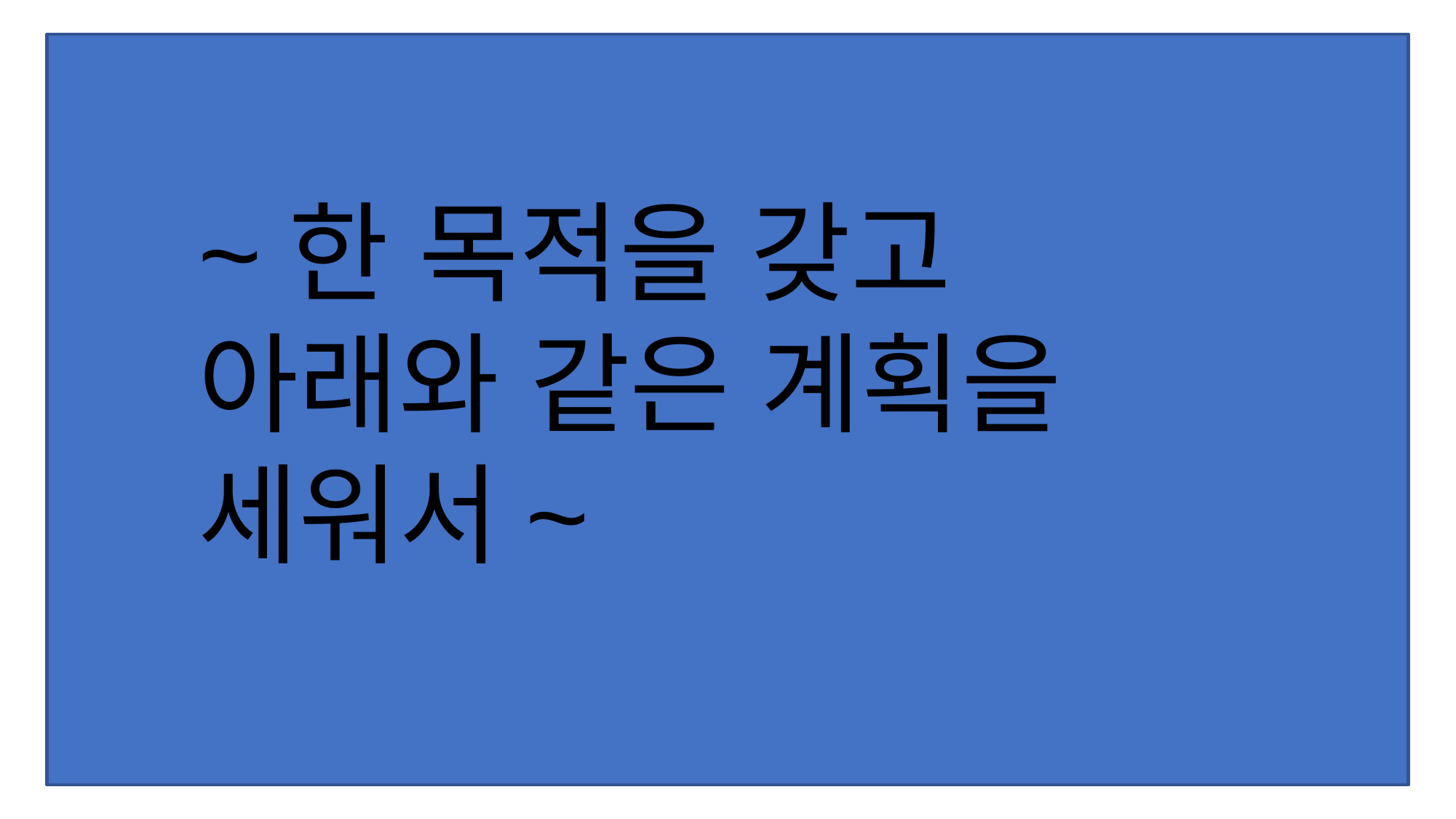

~한 목적을 갖고
아래와 같은 계획을 세워서~